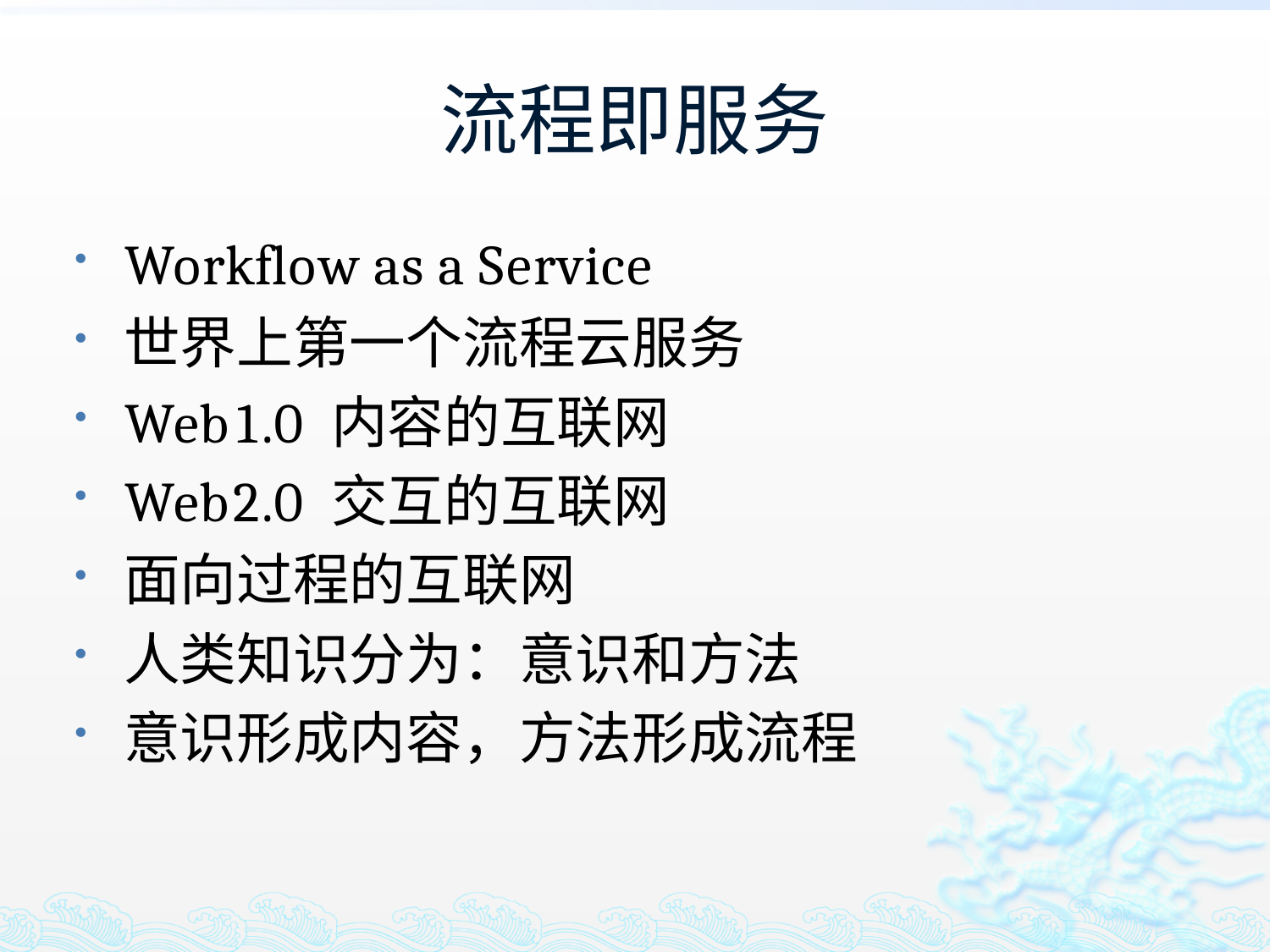

# 流程即服务
Workflow as a Service
世界上第一个流程云服务
Web1.0 内容的互联网
Web2.0 交互的互联网
面向过程的互联网
人类知识分为：意识和方法
意识形成内容，方法形成流程